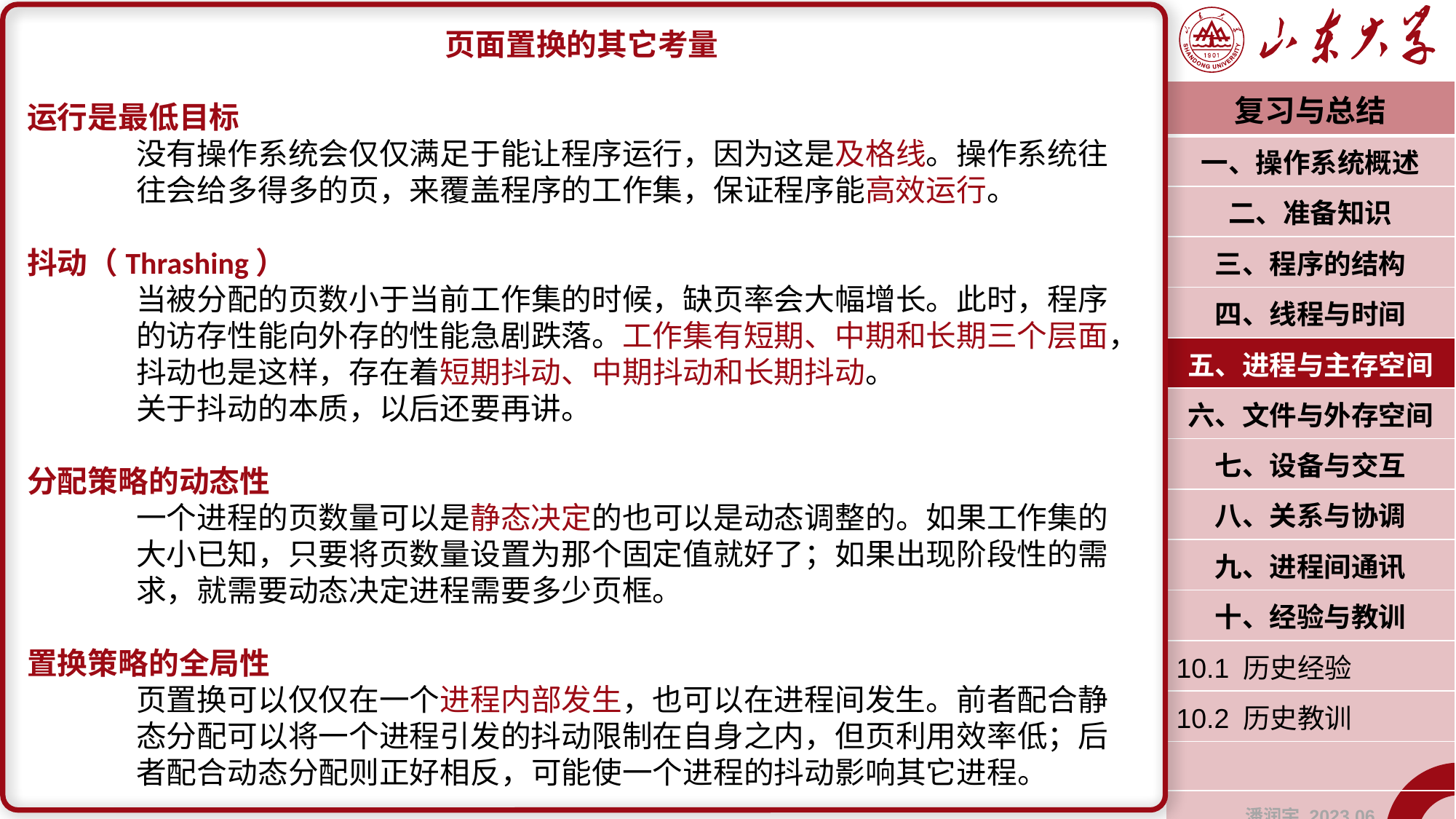

页面置换的其它考量

运行是最低目标
	没有操作系统会仅仅满足于能让程序运行，因为这是及格线。操作系统往		往会给多得多的页，来覆盖程序的工作集，保证程序能高效运行。

抖动（Thrashing）
	当被分配的页数小于当前工作集的时候，缺页率会大幅增长。此时，程序		的访存性能向外存的性能急剧跌落。工作集有短期、中期和长期三个层面，	抖动也是这样，存在着短期抖动、中期抖动和长期抖动。
	关于抖动的本质，以后还要再讲。

分配策略的动态性
	一个进程的页数量可以是静态决定的也可以是动态调整的。如果工作集的		大小已知，只要将页数量设置为那个固定值就好了；如果出现阶段性的需		求，就需要动态决定进程需要多少页框。

置换策略的全局性
	页置换可以仅仅在一个进程内部发生，也可以在进程间发生。前者配合静		态分配可以将一个进程引发的抖动限制在自身之内，但页利用效率低；后		者配合动态分配则正好相反，可能使一个进程的抖动影响其它进程。
| 复习与总结 |
| --- |
| 一、操作系统概述 |
| 二、准备知识 |
| 三、程序的结构 |
| 四、线程与时间 |
| 五、进程与主存空间 |
| 六、文件与外存空间 |
| 七、设备与交互 |
| 八、关系与协调 |
| 九、进程间通讯 |
| 十、经验与教训 |
| 10.1 历史经验 |
| 10.2 历史教训 |
|  |
| 潘润宇 2023.06 |